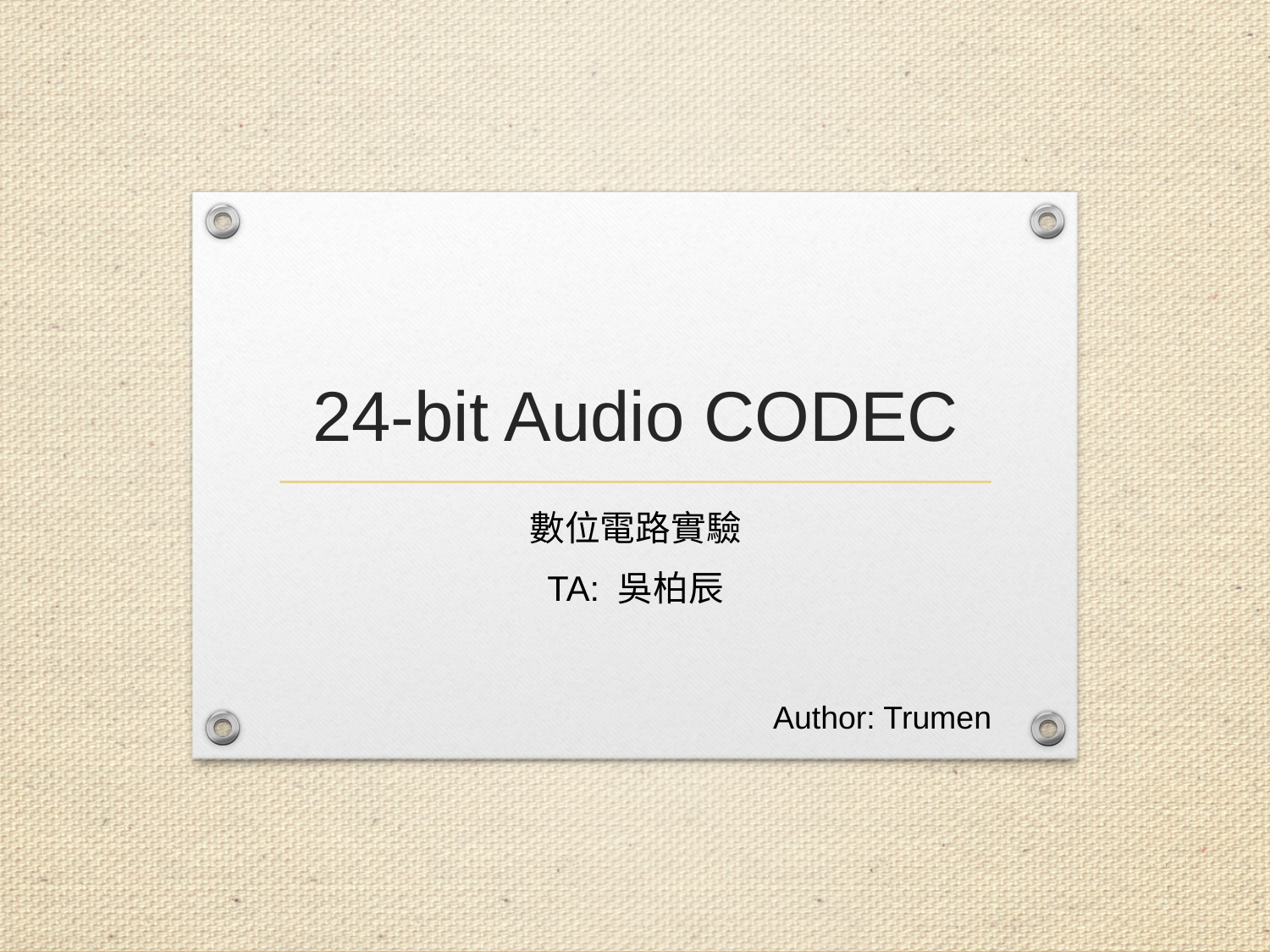

# 24-bit Audio CODEC
數位電路實驗
TA: 吳柏辰
Author: Trumen